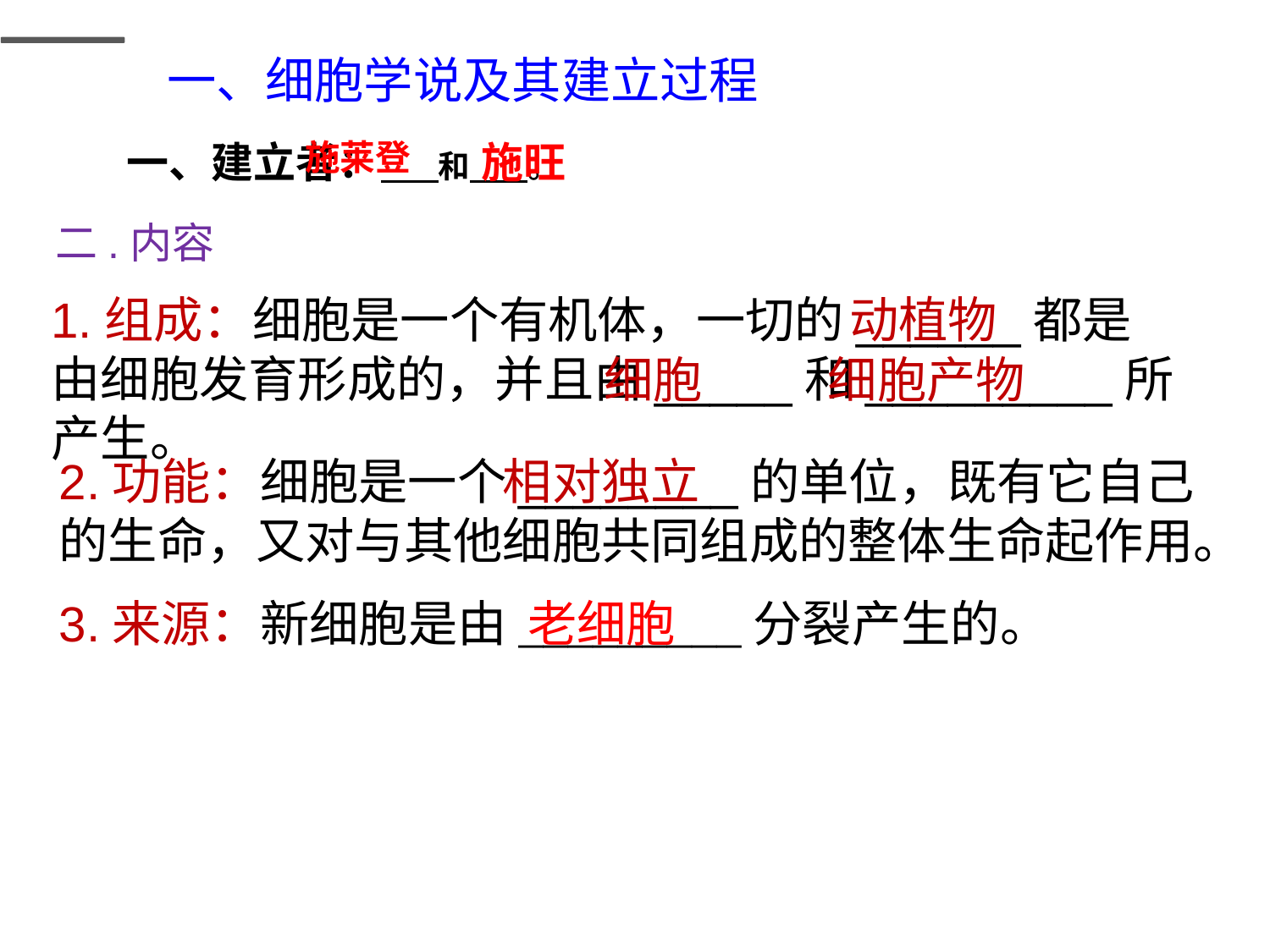

一、细胞学说及其建立过程
一、建立者：        和        。
施莱登
施旺
二.内容
1.组成：细胞是一个有机体，一切的______都是由细胞发育形成的，并且由_____和_________所产生。
动植物
细胞
细胞产物
相对独立
2.功能：细胞是一个________的单位，既有它自己的生命，又对与其他细胞共同组成的整体生命起作用。
3.来源：新细胞是由_________分裂产生的。
老细胞
老细胞
老细胞